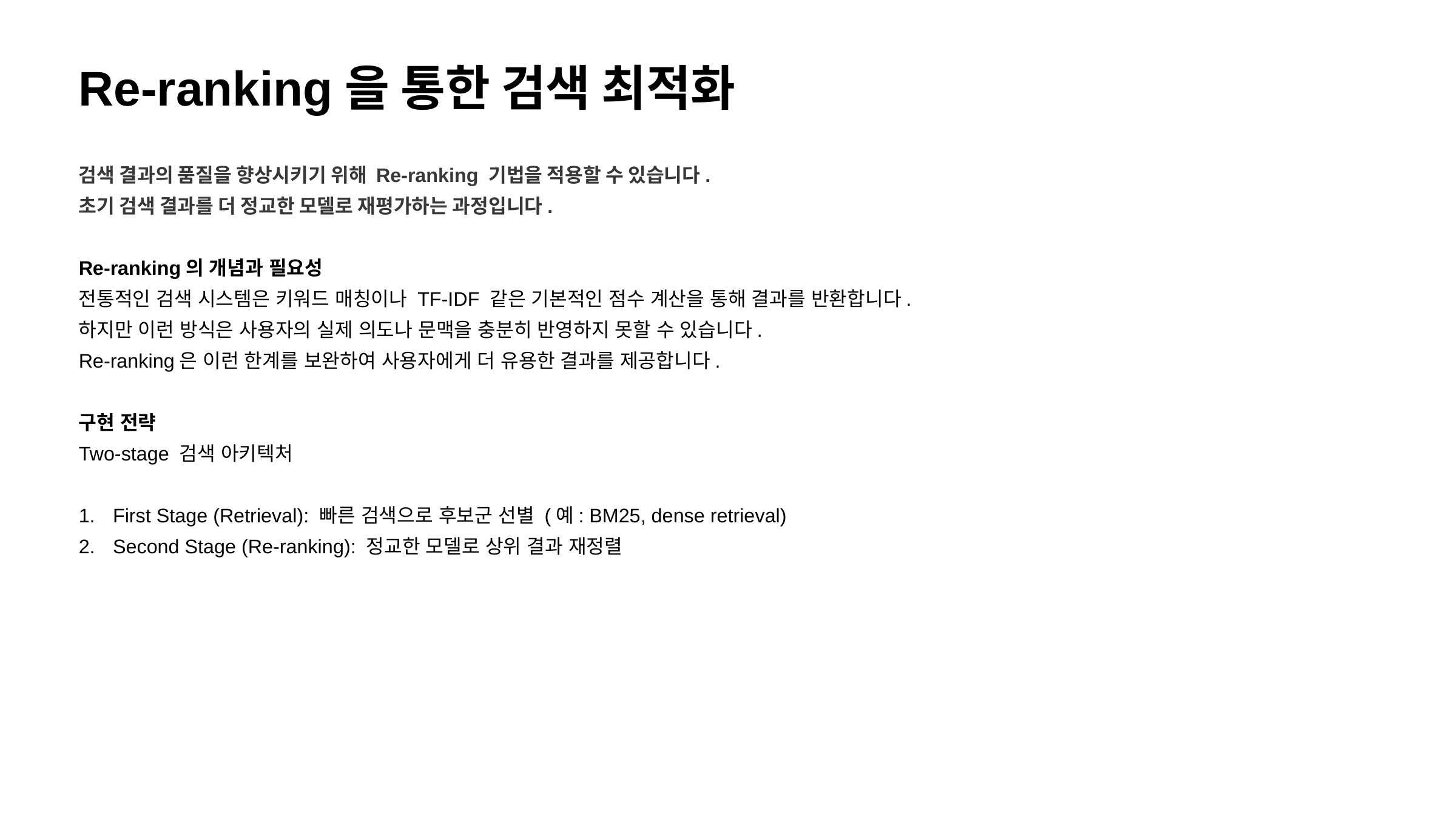

Re-ranking을 통한 검색 최적화
검색 결과의 품질을 향상시키기 위해 Re-ranking 기법을 적용할 수 있습니다.
초기 검색 결과를 더 정교한 모델로 재평가하는 과정입니다.

Re-ranking의 개념과 필요성
전통적인 검색 시스템은 키워드 매칭이나 TF-IDF 같은 기본적인 점수 계산을 통해 결과를 반환합니다.
하지만 이런 방식은 사용자의 실제 의도나 문맥을 충분히 반영하지 못할 수 있습니다.
Re-ranking은 이런 한계를 보완하여 사용자에게 더 유용한 결과를 제공합니다.

구현 전략
Two-stage 검색 아키텍처

First Stage (Retrieval): 빠른 검색으로 후보군 선별 (예: BM25, dense retrieval)
Second Stage (Re-ranking): 정교한 모델로 상위 결과 재정렬